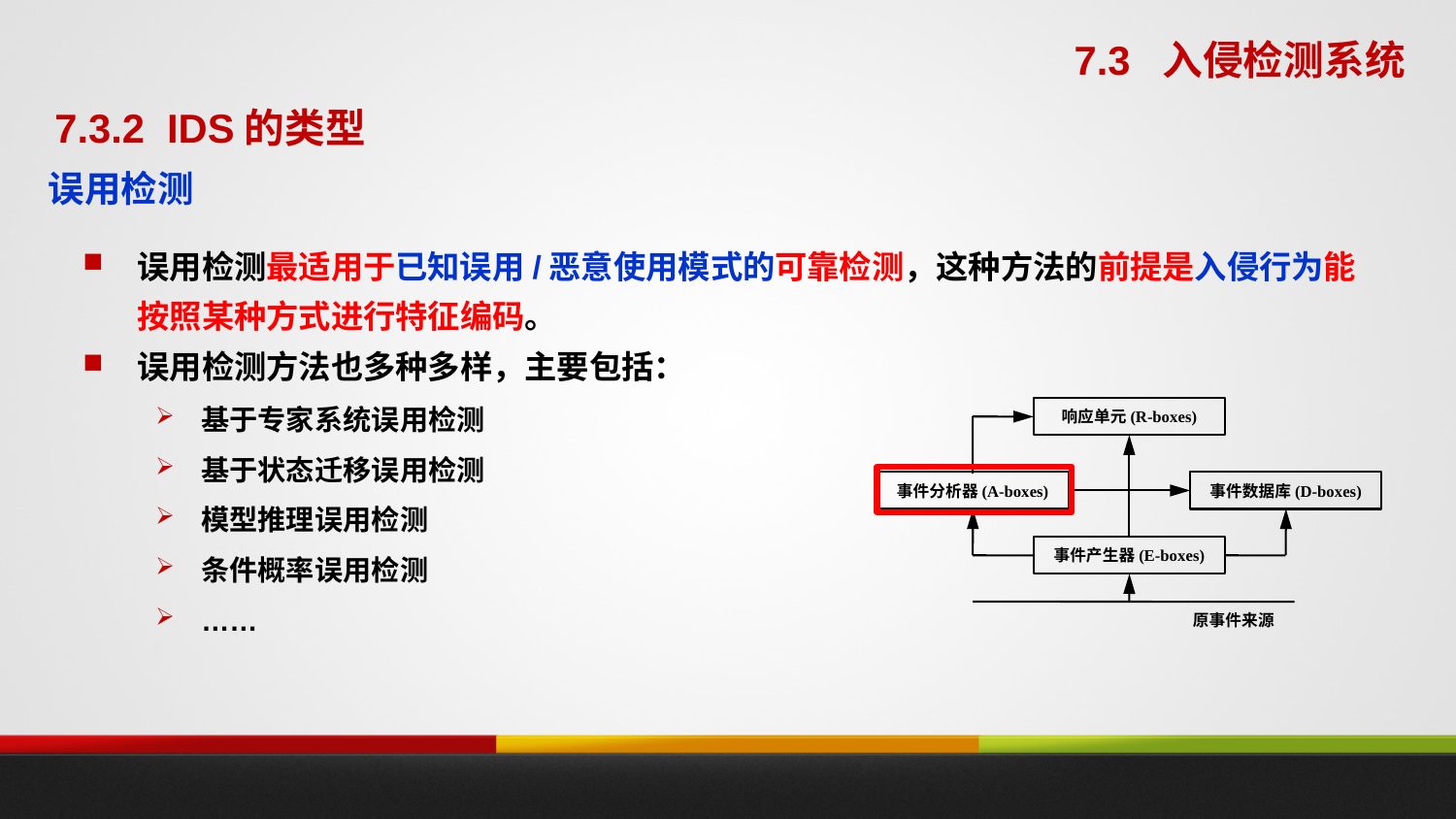

7.3  入侵检测系统
7.3.2  IDS的类型
误用检测
误用检测最适用于已知误用/恶意使用模式的可靠检测，这种方法的前提是入侵行为能按照某种方式进行特征编码。
误用检测方法也多种多样，主要包括：
基于专家系统误用检测
基于状态迁移误用检测
模型推理误用检测
条件概率误用检测
……

响应单元(R-boxes)
事件分析器(A-boxes)
事件数据库(D-boxes)
事件产生器(E-boxes)
原事件来源